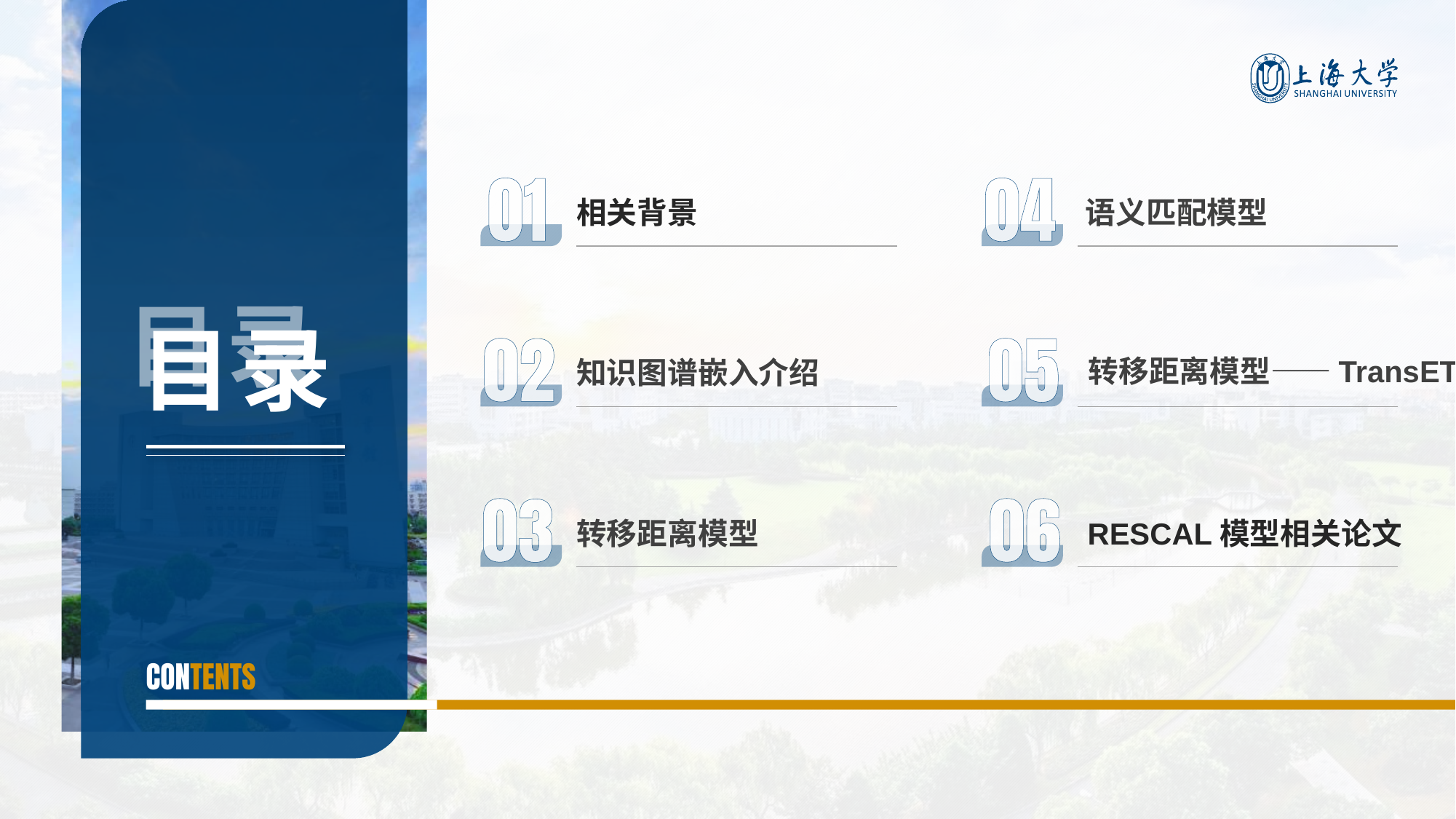

右键单击左侧缩略图→版式→选择【目录2-1】
01
04
语义匹配模型
相关背景
# 目录
05
02
知识图谱嵌入介绍
 转移距离模型——TransET

03
06
 RESCAL模型相关论文
转移距离模型